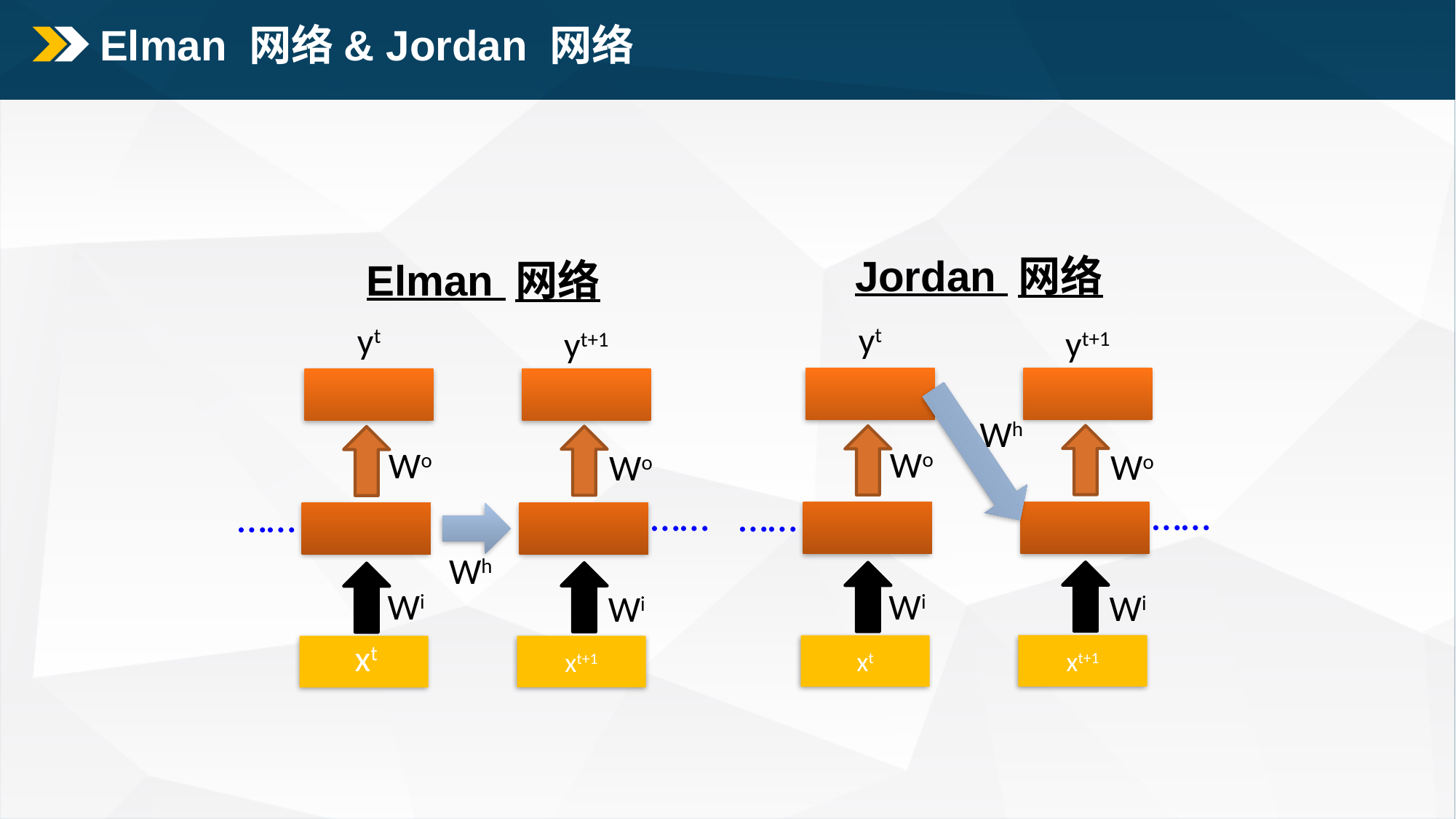

# Elman 网络& Jordan 网络

Jordan 网络
Elman 网络
yt
yt
yt+1
yt+1

Wh

Wo
Wo
Wo
Wo
……
……
……
……

Wh

Wi
Wi
Wi
Wi
xt
xt+1
xt
xt+1